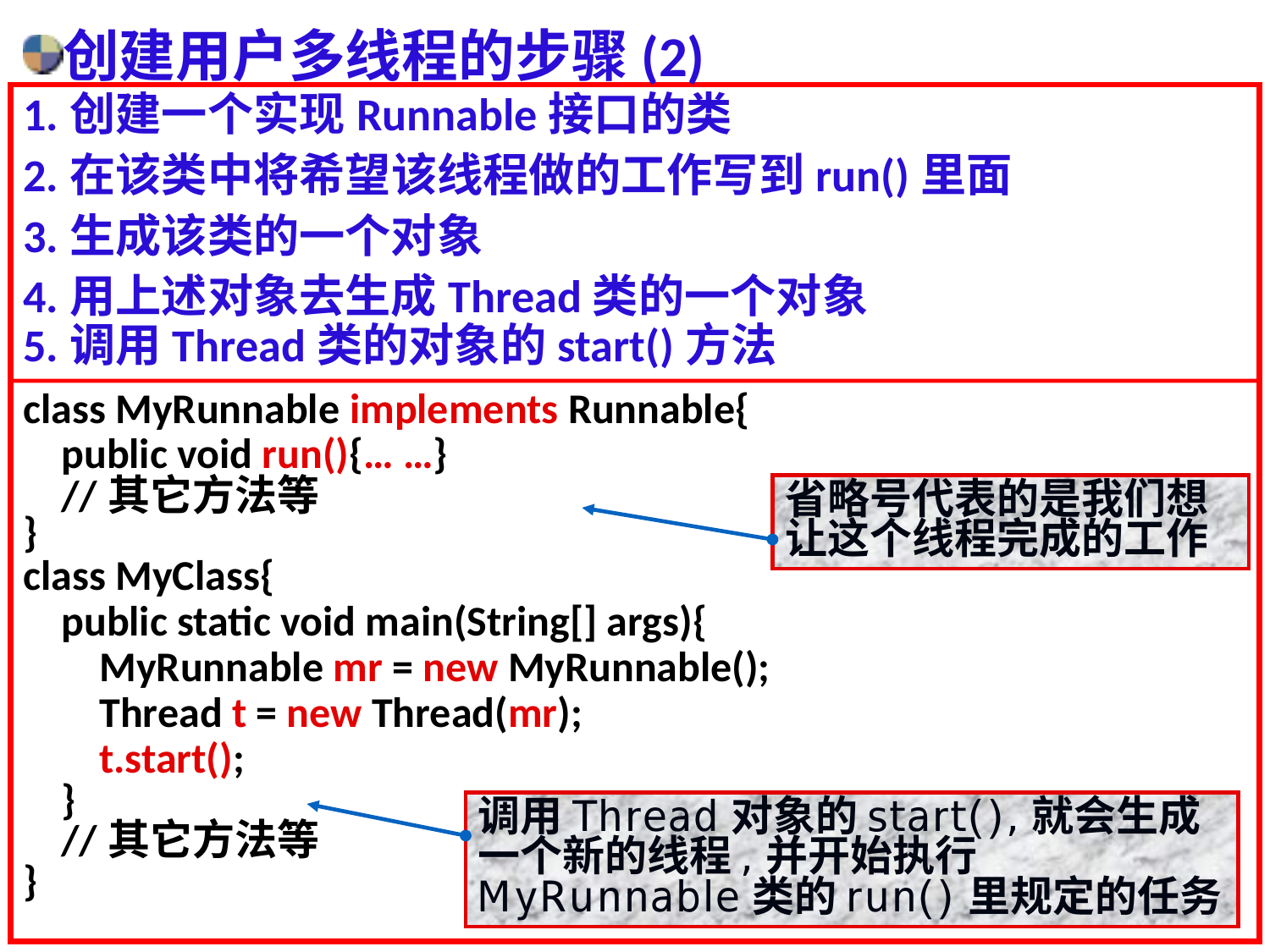

# 创建用户多线程的步骤(2)
1.创建一个实现Runnable接口的类
2.在该类中将希望该线程做的工作写到run()里面
3.生成该类的一个对象
4.用上述对象去生成Thread类的一个对象
5.调用Thread类的对象的start()方法
class MyRunnable implements Runnable{
    public void run(){… …}
    //其它方法等
}
class MyClass{
    public static void main(String[] args){
        MyRunnable mr = new MyRunnable();
        Thread t = new Thread(mr);
        t.start();
    }
    //其它方法等
}

省略号代表的是我们想让这个线程完成的工作

调用Thread对象的start(),就会生成一个新的线程,并开始执行MyRunnable类的run()里规定的任务